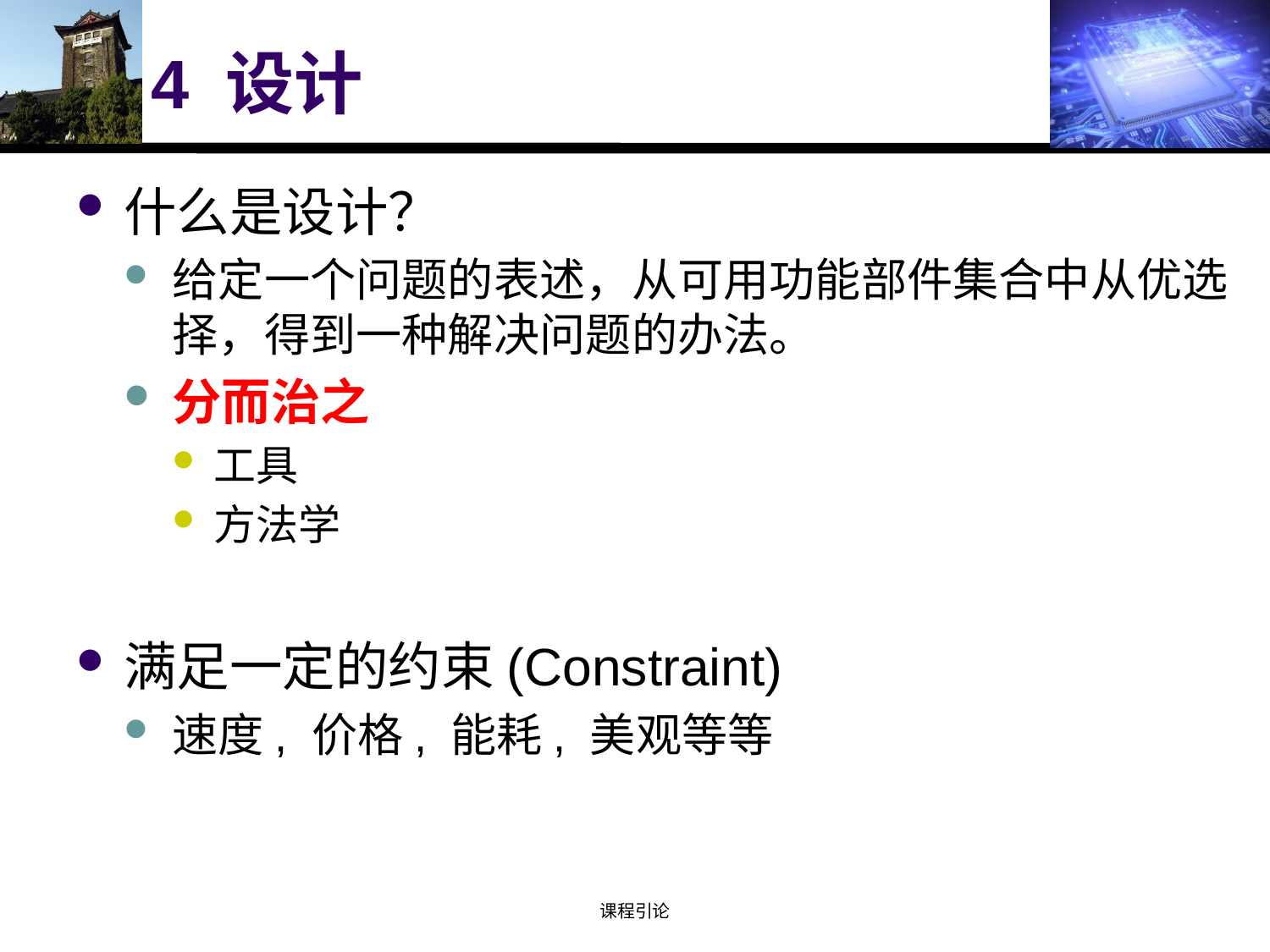

# 4 设计
什么是设计？
给定一个问题的表述，从可用功能部件集合中从优选择，得到一种解决问题的办法。
分而治之
工具
方法学

满足一定的约束(Constraint)
速度, 价格, 能耗, 美观等等

课程引论
37